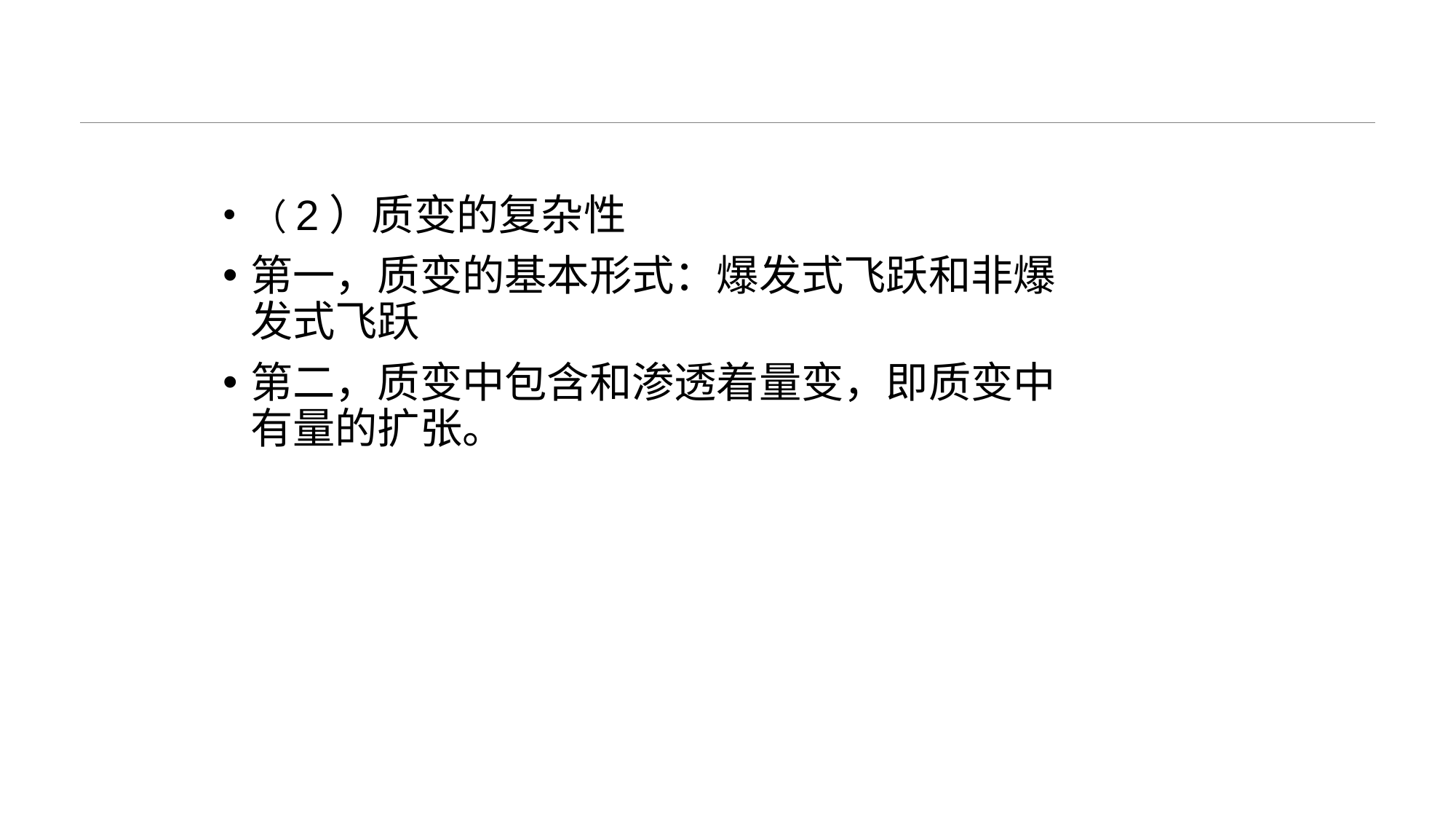

#
（2）质变的复杂性
第一，质变的基本形式：爆发式飞跃和非爆发式飞跃
第二，质变中包含和渗透着量变，即质变中有量的扩张。